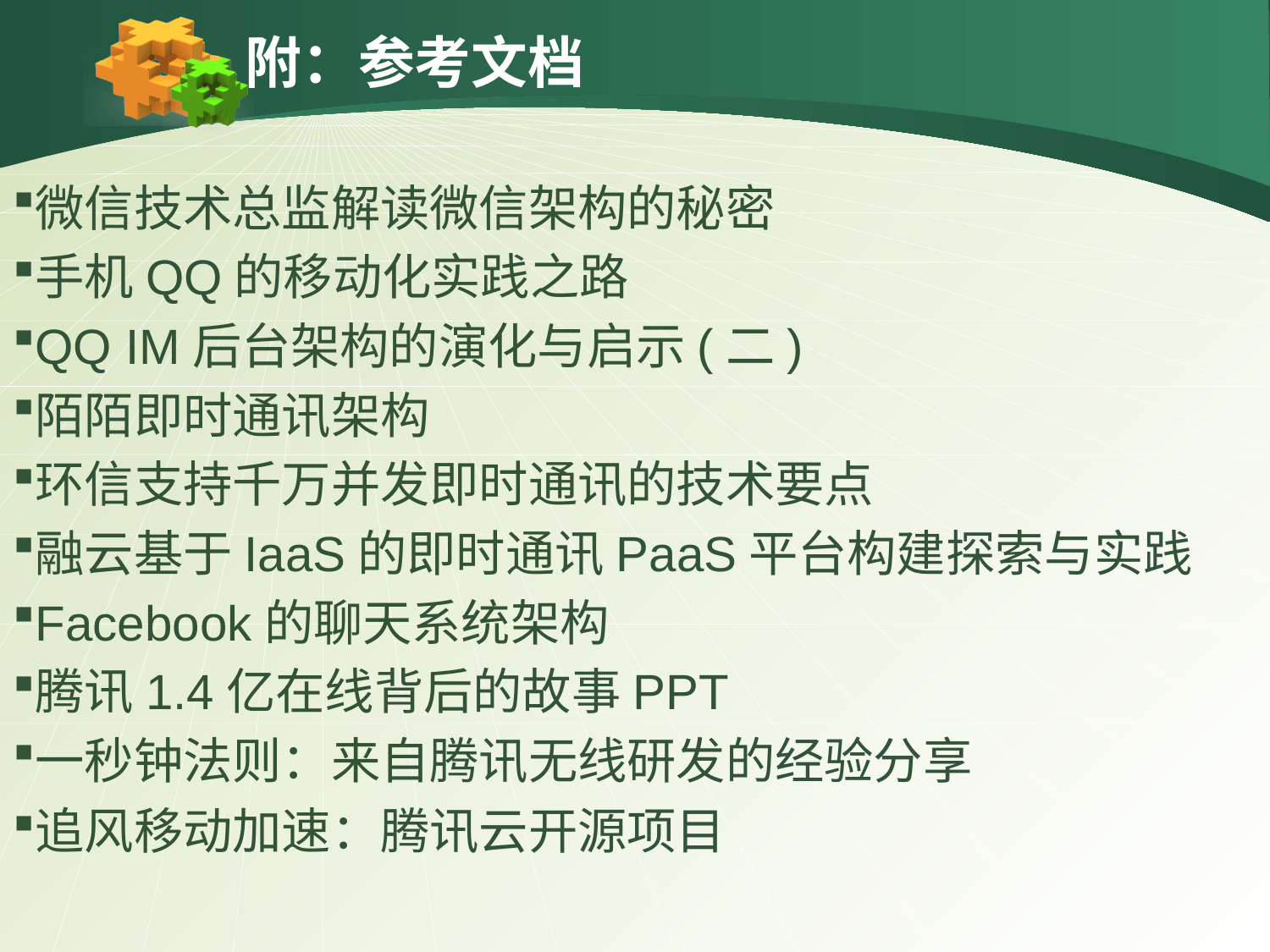

附：参考文档
微信技术总监解读微信架构的秘密
手机QQ的移动化实践之路
QQ IM后台架构的演化与启示(二)
陌陌即时通讯架构
环信支持千万并发即时通讯的技术要点
融云基于IaaS的即时通讯PaaS平台构建探索与实践
Facebook的聊天系统架构
腾讯1.4亿在线背后的故事PPT
一秒钟法则：来自腾讯无线研发的经验分享
追风移动加速：腾讯云开源项目